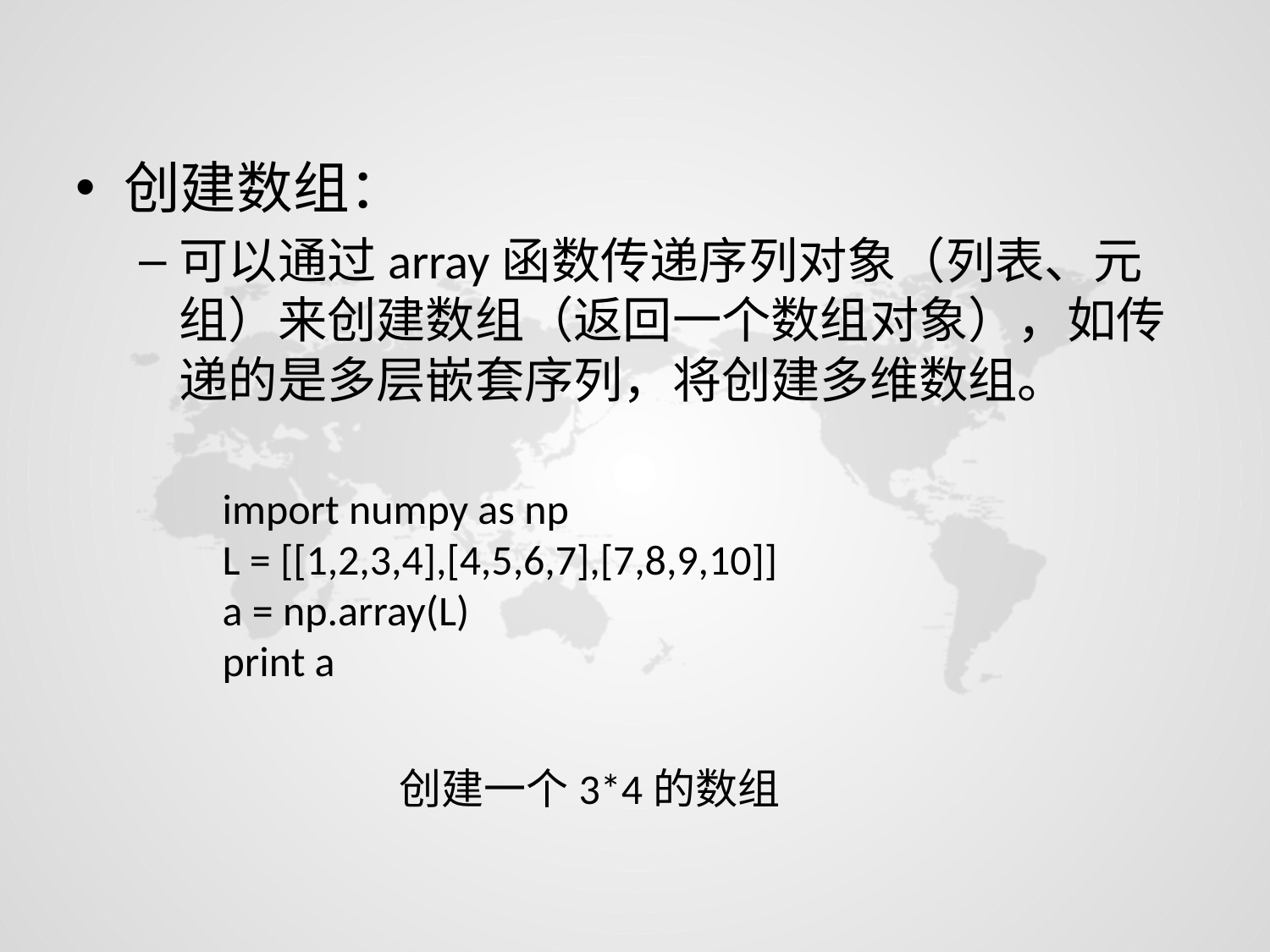

创建数组：
可以通过array函数传递序列对象（列表、元组）来创建数组（返回一个数组对象），如传递的是多层嵌套序列，将创建多维数组。

import numpy as np
L = [[1,2,3,4],[4,5,6,7],[7,8,9,10]]
a = np.array(L)
print a
创建一个3*4的数组